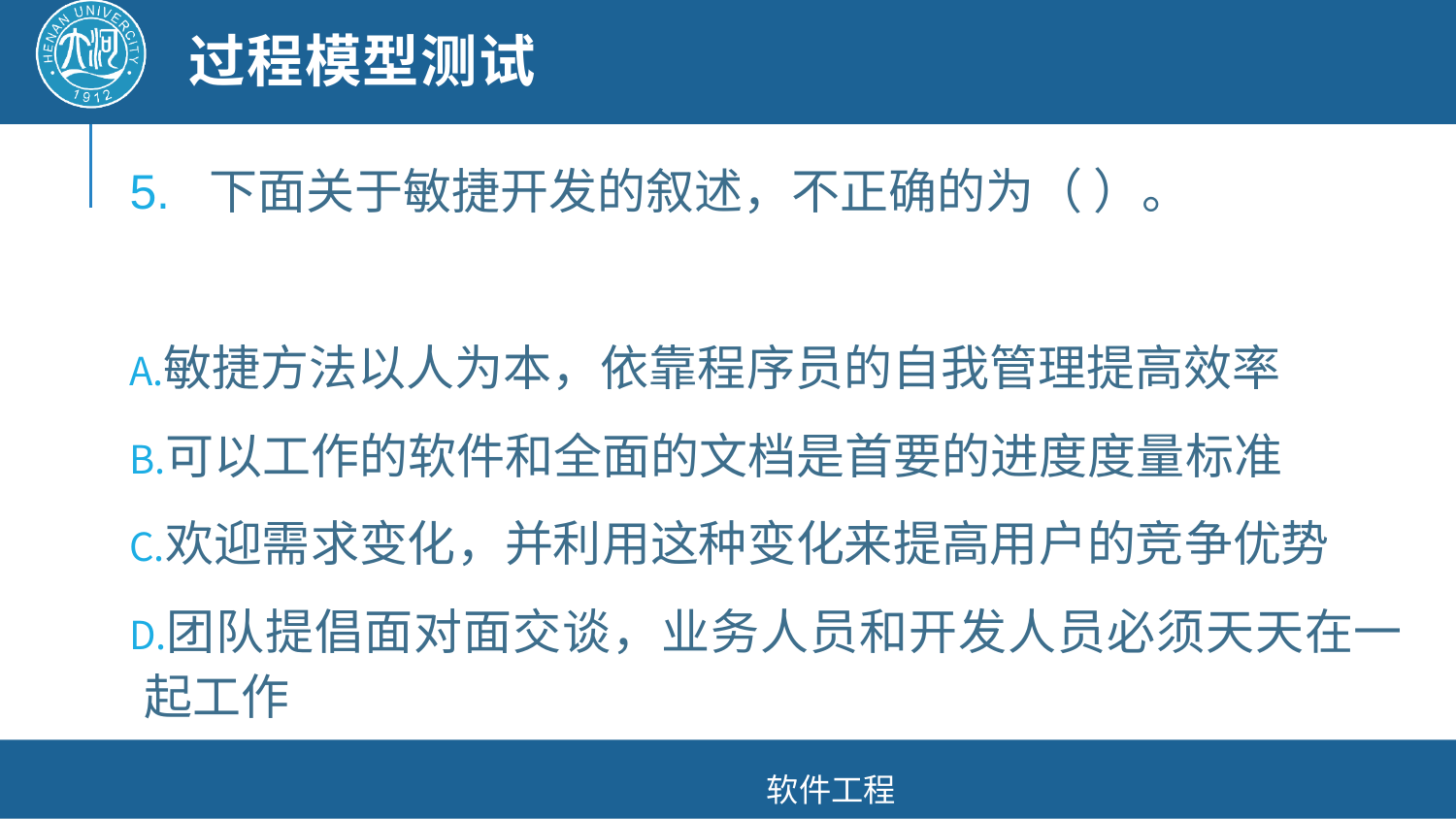

# 过程模型测试
5.  下面关于敏捷开发的叙述，不正确的为（ ）。

敏捷方法以人为本，依靠程序员的自我管理提高效率
可以工作的软件和全面的文档是首要的进度度量标准
欢迎需求变化，并利用这种变化来提高用户的竞争优势
团队提倡面对面交谈，业务人员和开发人员必须天天在一起工作

软件工程
7